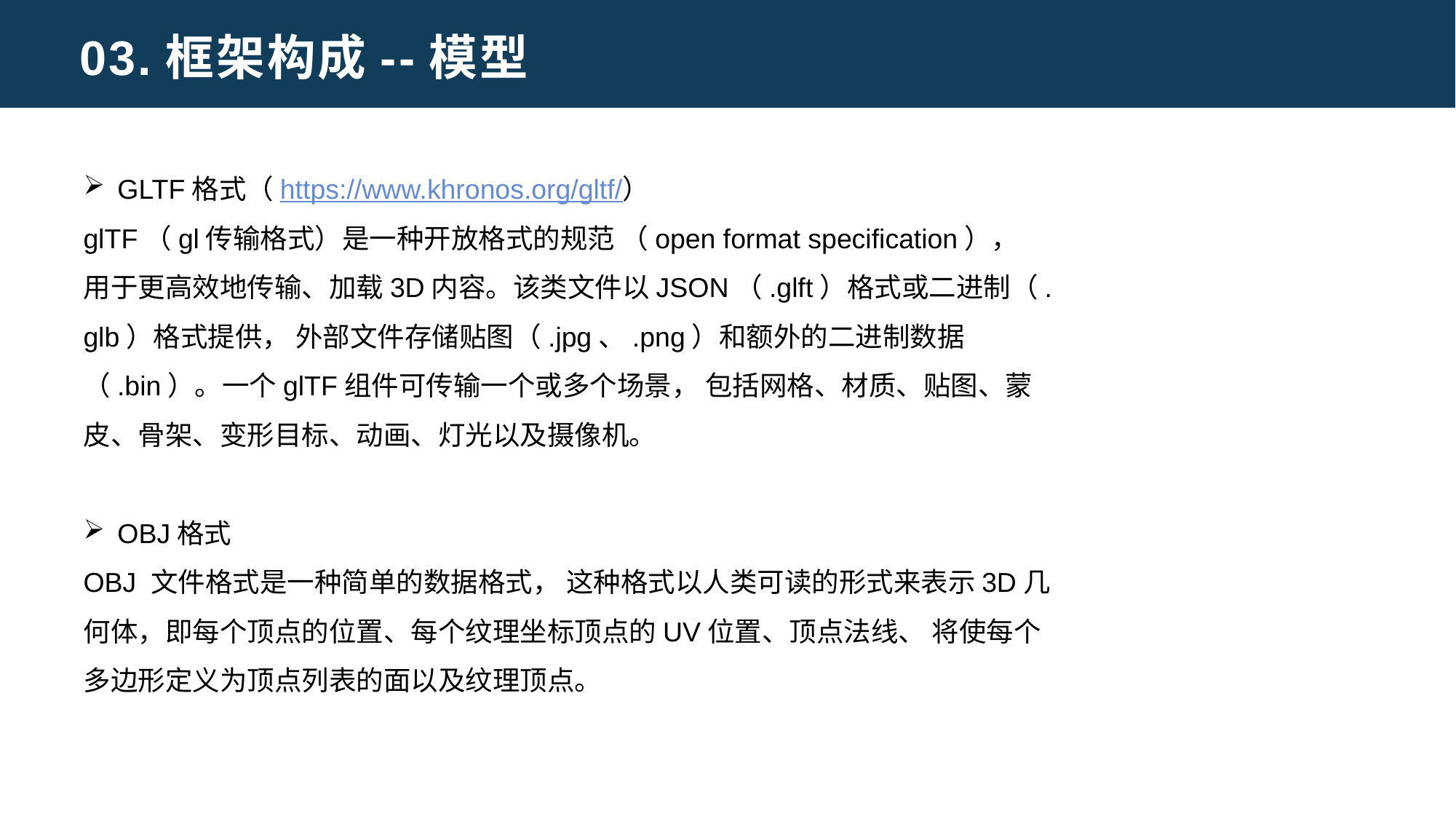

03.框架构成--模型
GLTF格式（https://www.khronos.org/gltf/）
glTF（gl传输格式）是一种开放格式的规范 （open format specification）， 用于更高效地传输、加载3D内容。该类文件以JSON（.glft）格式或二进制（.glb）格式提供， 外部文件存储贴图（.jpg、.png）和额外的二进制数据（.bin）。一个glTF组件可传输一个或多个场景， 包括网格、材质、贴图、蒙皮、骨架、变形目标、动画、灯光以及摄像机。

OBJ格式
OBJ 文件格式是一种简单的数据格式， 这种格式以人类可读的形式来表示3D几何体，即每个顶点的位置、每个纹理坐标顶点的UV位置、顶点法线、 将使每个多边形定义为顶点列表的面以及纹理顶点。